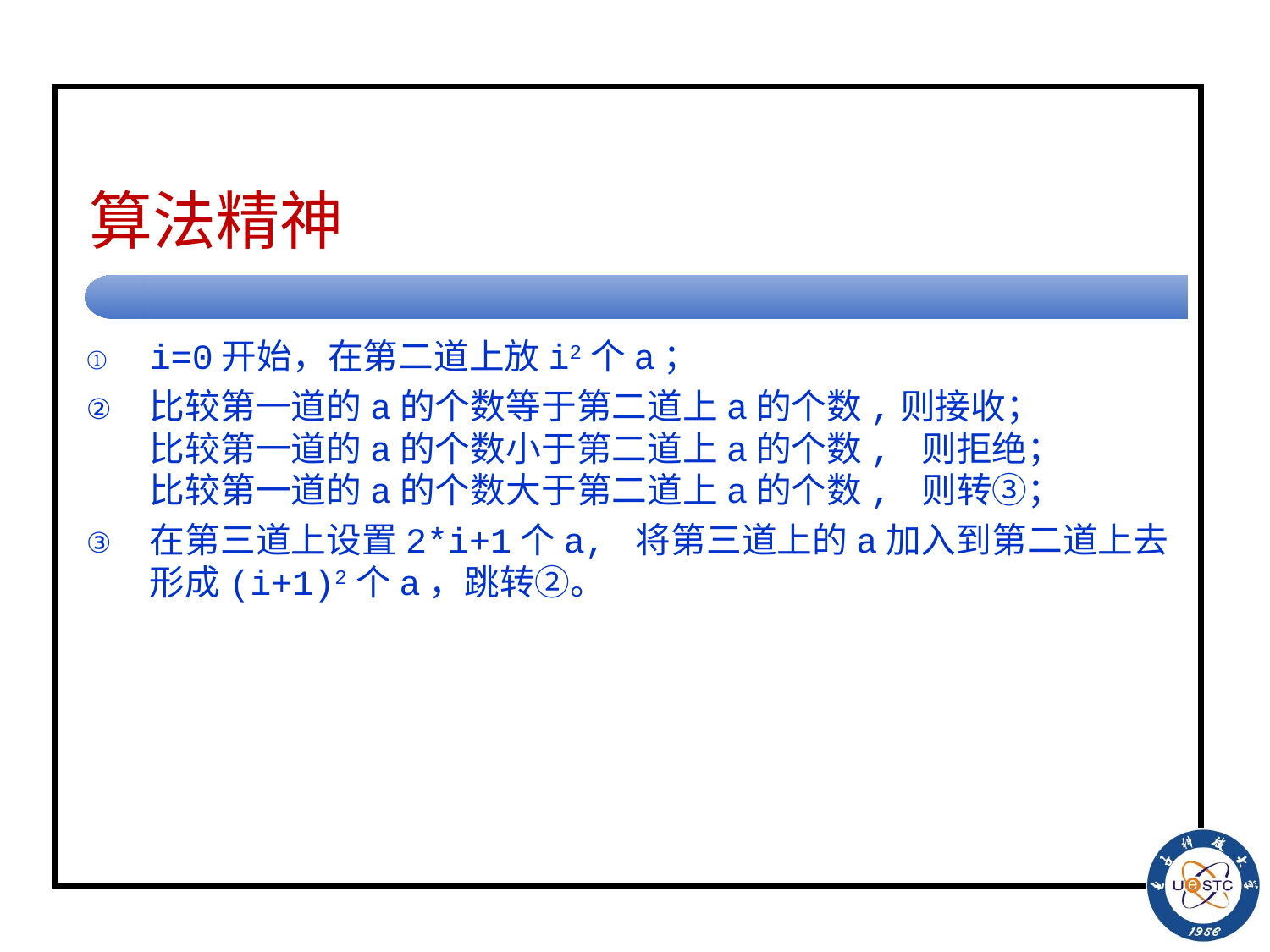

# 算法精神
i=0开始，在第二道上放i2个a；
比较第一道的a的个数等于第二道上a的个数,则接收；
比较第一道的a的个数小于第二道上a的个数, 则拒绝；
比较第一道的a的个数大于第二道上a的个数, 则转③；
在第三道上设置2*i+1个a, 将第三道上的a加入到第二道上去形成(i+1)2个a，跳转②。